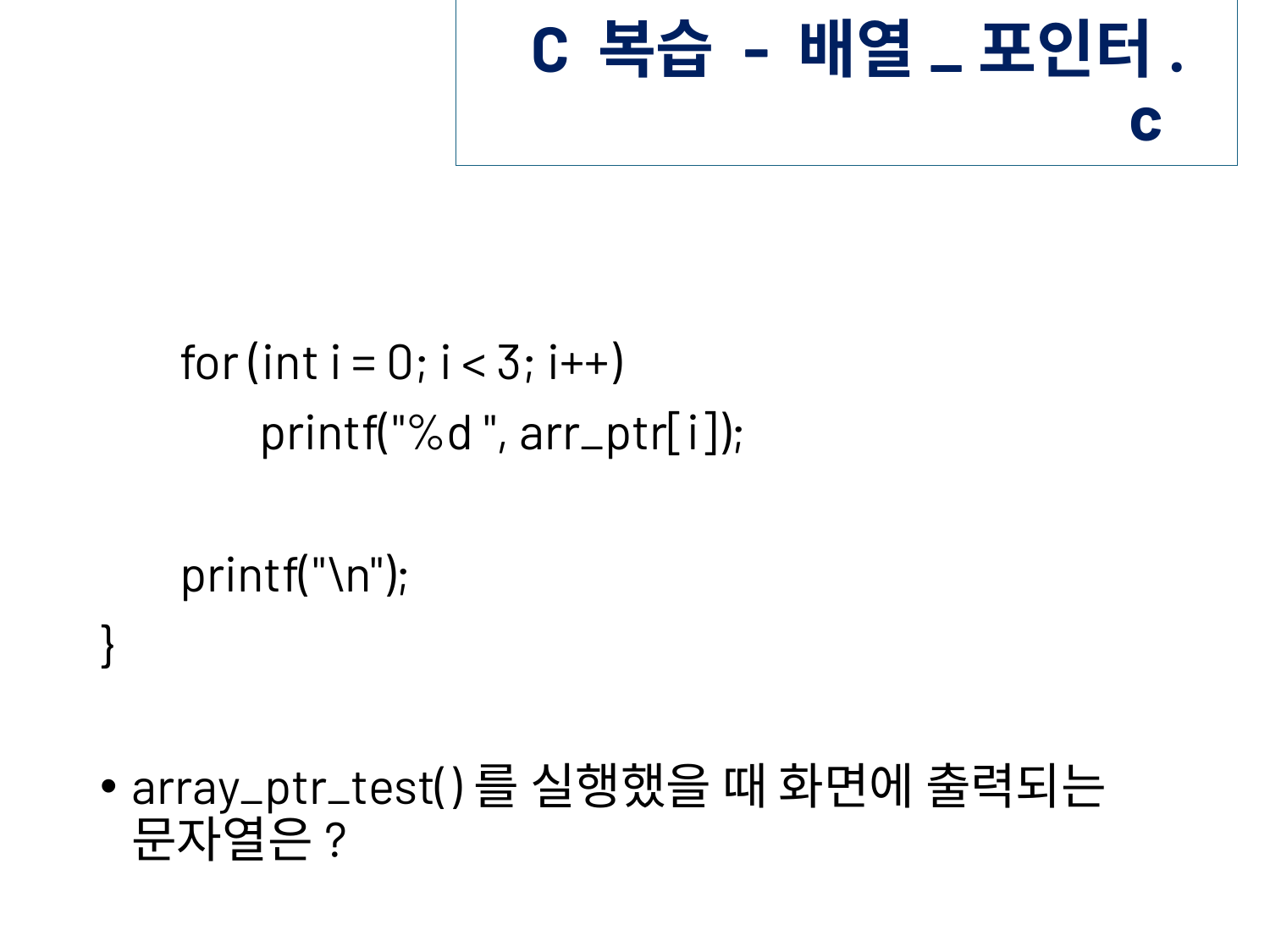

# C 복습 - 배열_포인터.c

        for (int i = 0; i < 3; i++)
                printf("%d ", arr_ptr[i]);

        printf("\n");
}

array_ptr_test()를 실행했을 때 화면에 출력되는 문자열은?